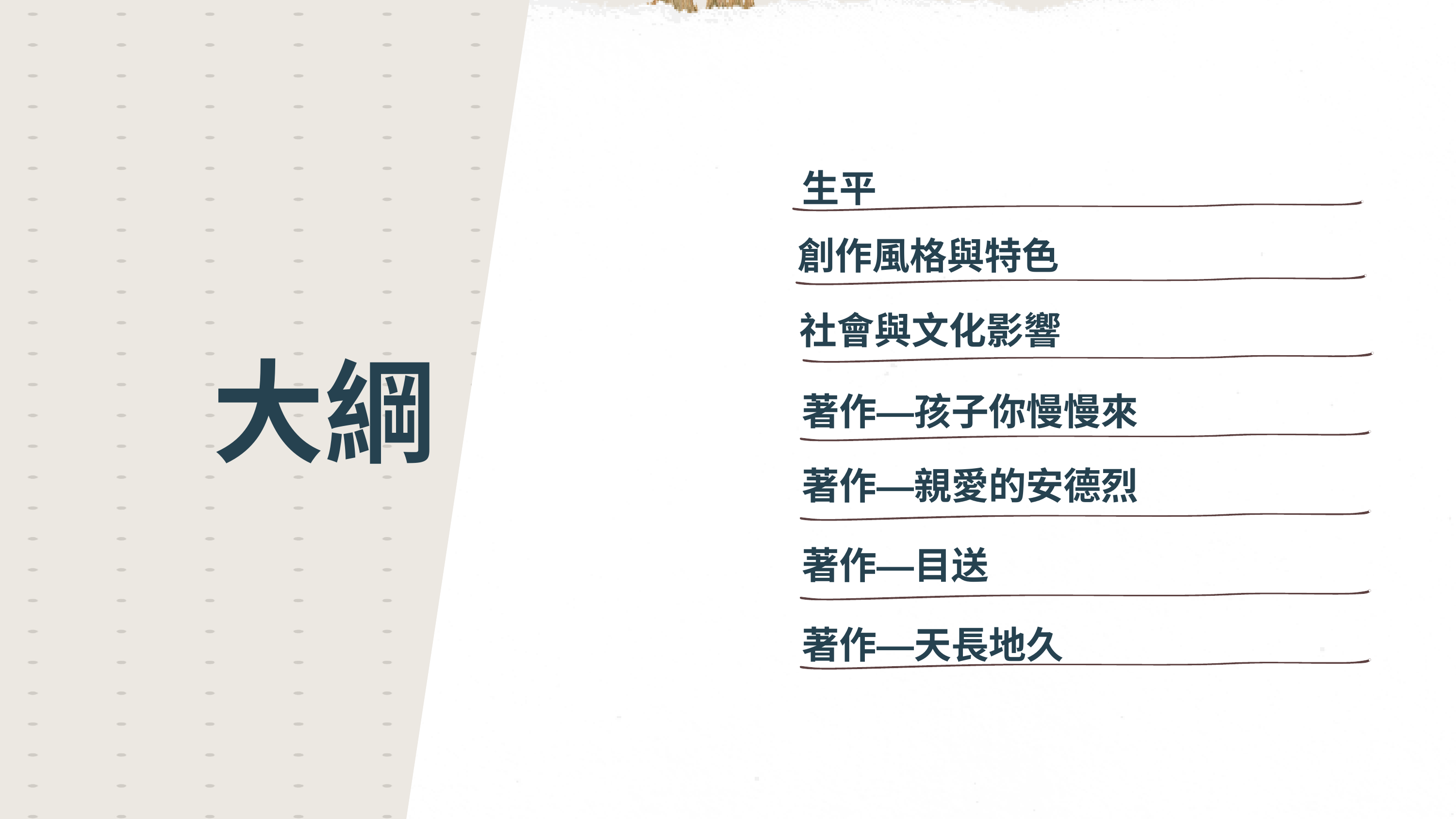

生平

創作風格與特色

社會與文化影響
大綱

著作—孩子你慢慢來

著作—親愛的安德烈

著作—目送

著作—天長地久